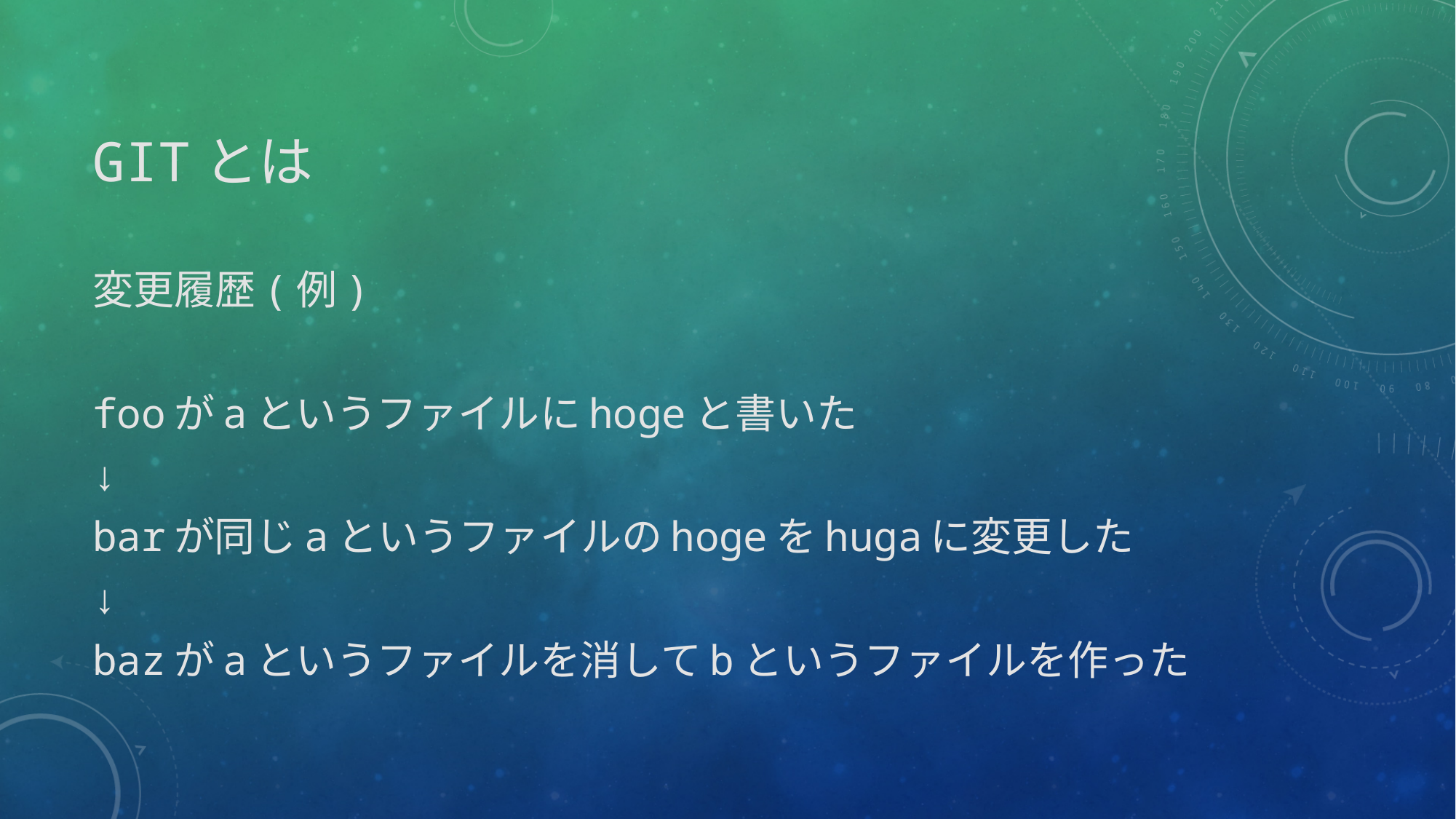

# Gitとは
変更履歴(例)

fooがaというファイルにhogeと書いた
↓
barが同じaというファイルのhogeをhugaに変更した
↓
bazがaというファイルを消してbというファイルを作った